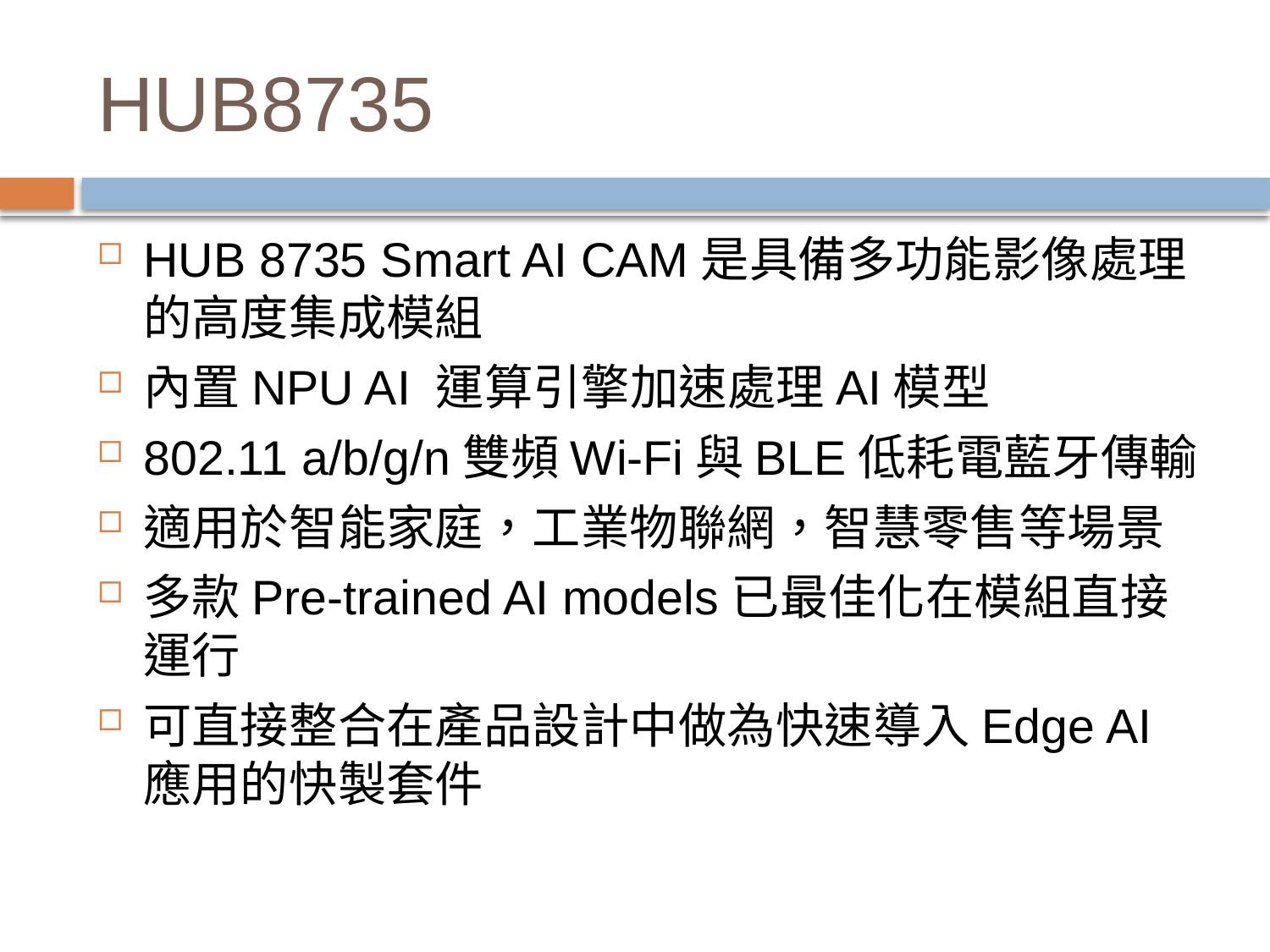

# HUB8735
HUB 8735 Smart AI CAM是具備多功能影像處理的高度集成模組
內置NPU AI 運算引擎加速處理AI模型
802.11 a/b/g/n雙頻Wi-Fi與BLE低耗電藍牙傳輸
適用於智能家庭，工業物聯網，智慧零售等場景
多款Pre-trained AI models已最佳化在模組直接運行
可直接整合在產品設計中做為快速導入Edge AI應用的快製套件